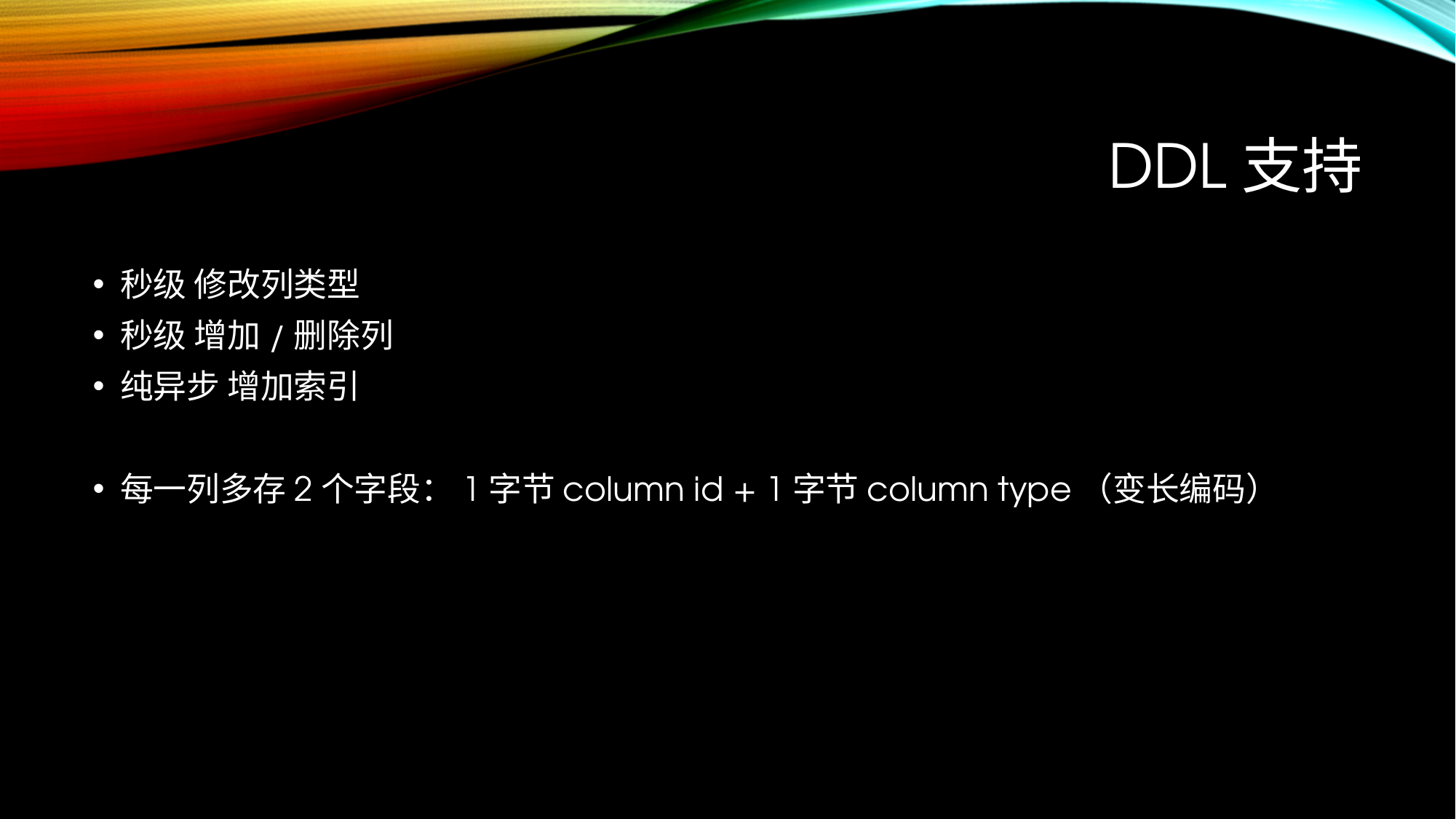

# DDL支持
秒级 修改列类型
秒级 增加/删除列
纯异步 增加索引

每一列多存2个字段：1字节column id + 1字节column type（变长编码）